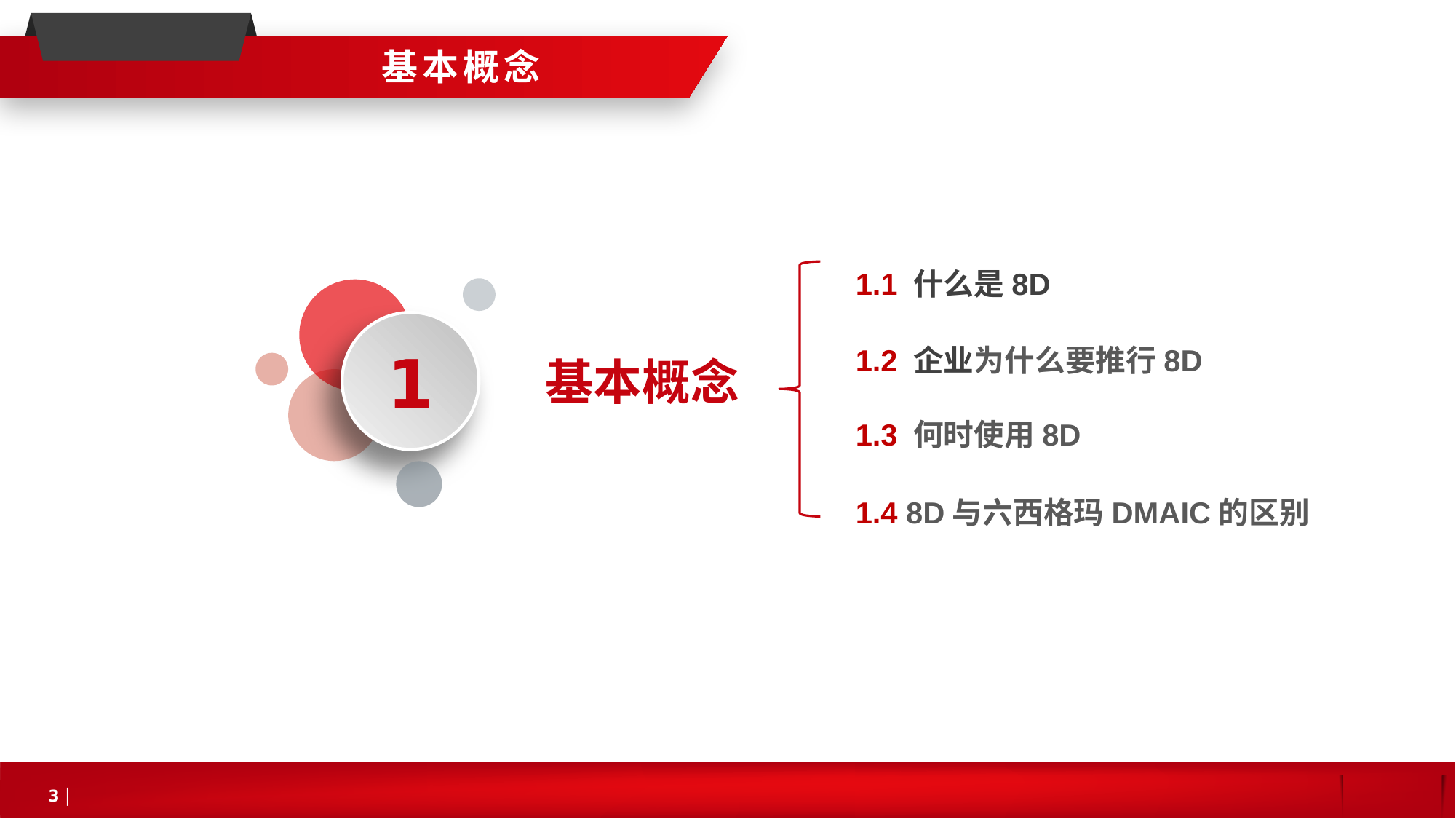

基本概念
1.1 什么是8D

1.2 企业为什么要推行8D
1.3 何时使用8D
1.4 8D与六西格玛DMAIC的区别

1
基本概念